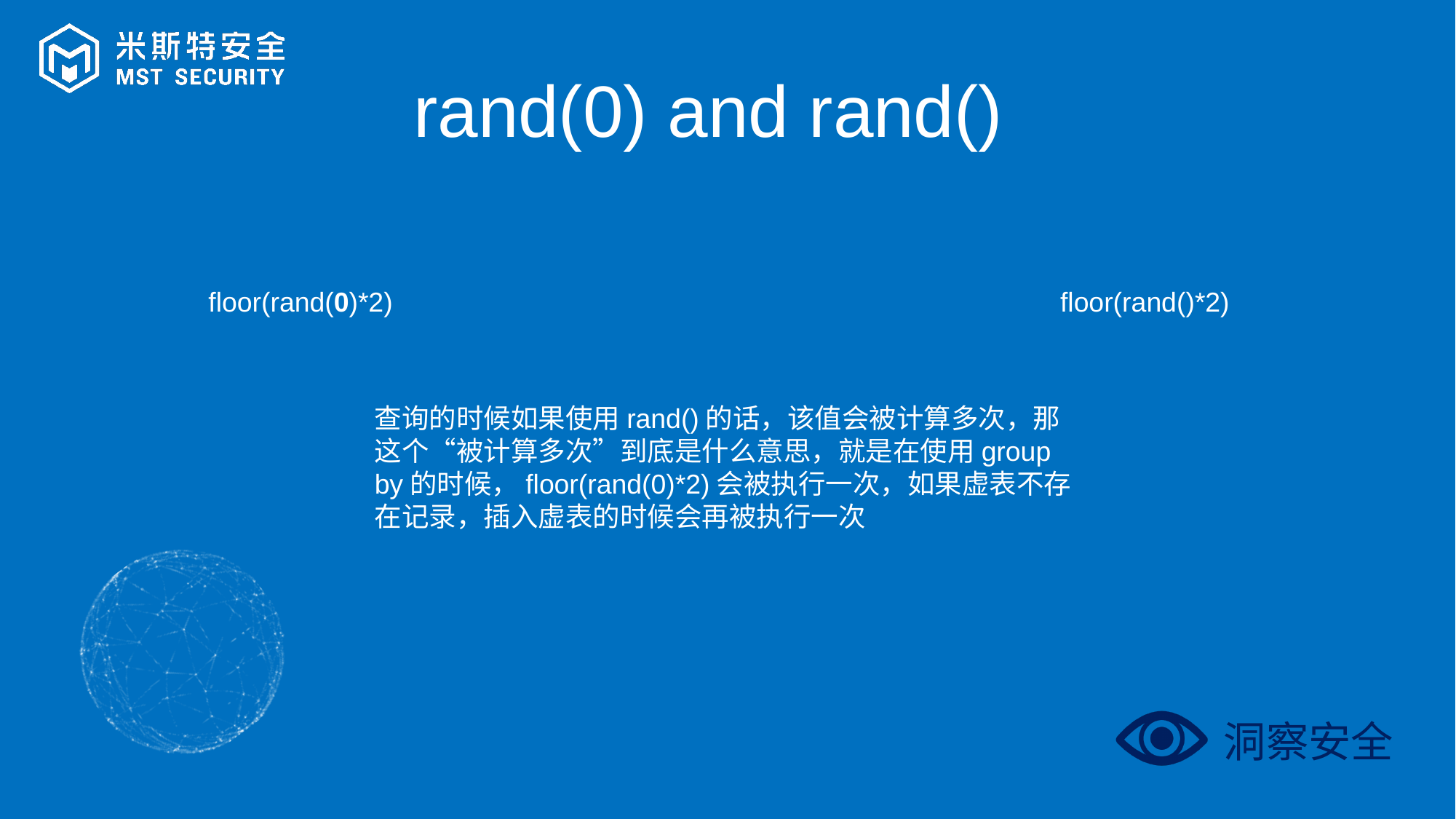

rand(0) and rand()
floor(rand(0)*2)
floor(rand()*2)
查询的时候如果使用rand()的话，该值会被计算多次，那这个“被计算多次”到底是什么意思，就是在使用group by的时候，floor(rand(0)*2)会被执行一次，如果虚表不存在记录，插入虚表的时候会再被执行一次